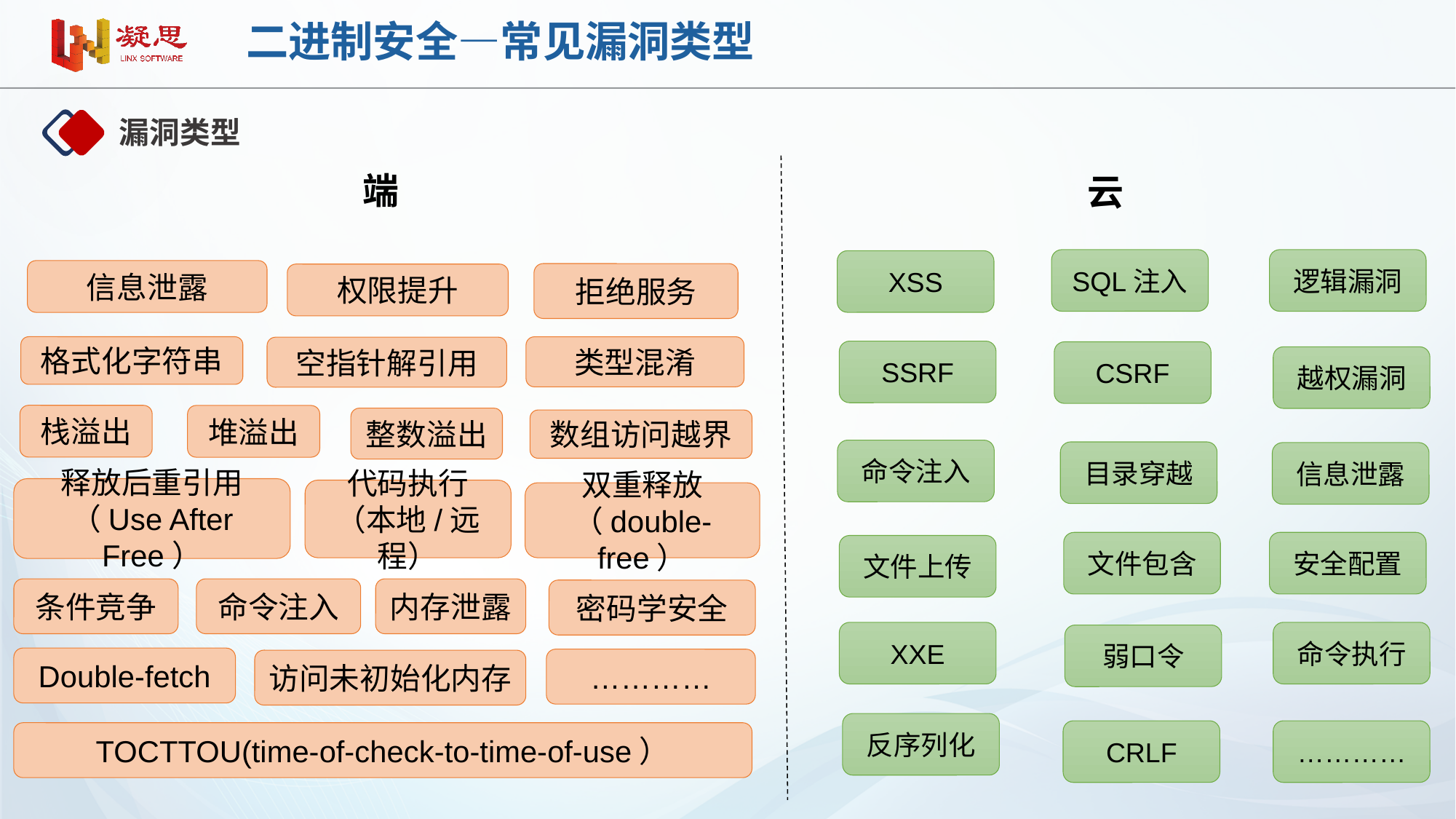

# 二进制安全—常见漏洞类型
漏洞类型

端
云
SQL注入
逻辑漏洞
XSS
信息泄露
拒绝服务
权限提升
格式化字符串
类型混淆
空指针解引用
SSRF
CSRF
越权漏洞
栈溢出
堆溢出
整数溢出
数组访问越界
命令注入
目录穿越
信息泄露
释放后重引用
（Use After Free）
代码执行
（本地/远程）
双重释放（double-free）
文件包含
安全配置
文件上传
条件竞争
命令注入
内存泄露
密码学安全
XXE
命令执行
弱口令
Double-fetch
…………
访问未初始化内存
反序列化
CRLF
…………
TOCTTOU(time-of-check-to-time-of-use）